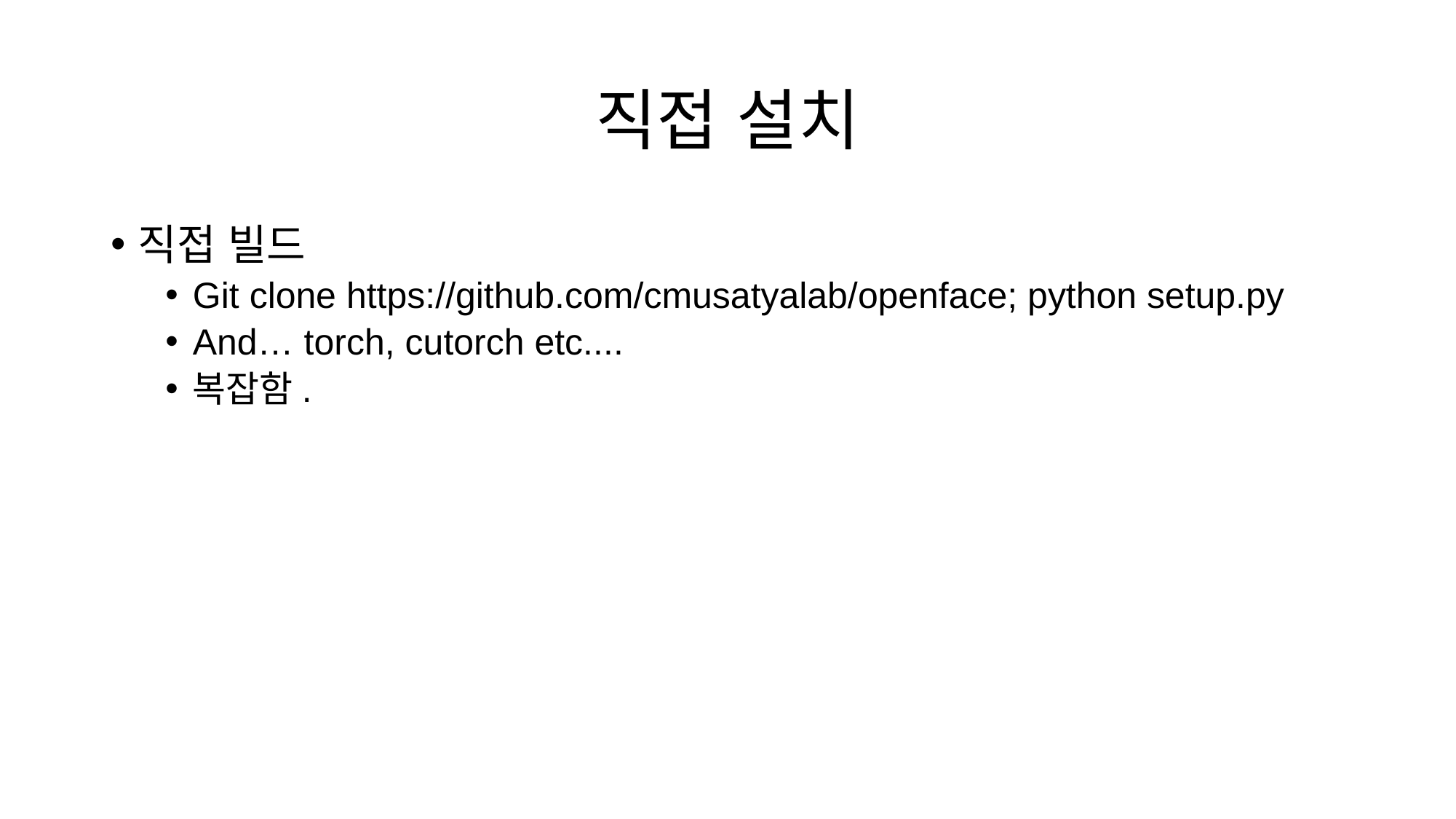

# 직접 설치
직접 빌드
Git clone https://github.com/cmusatyalab/openface; python setup.py
And… torch, cutorch etc....
복잡함.